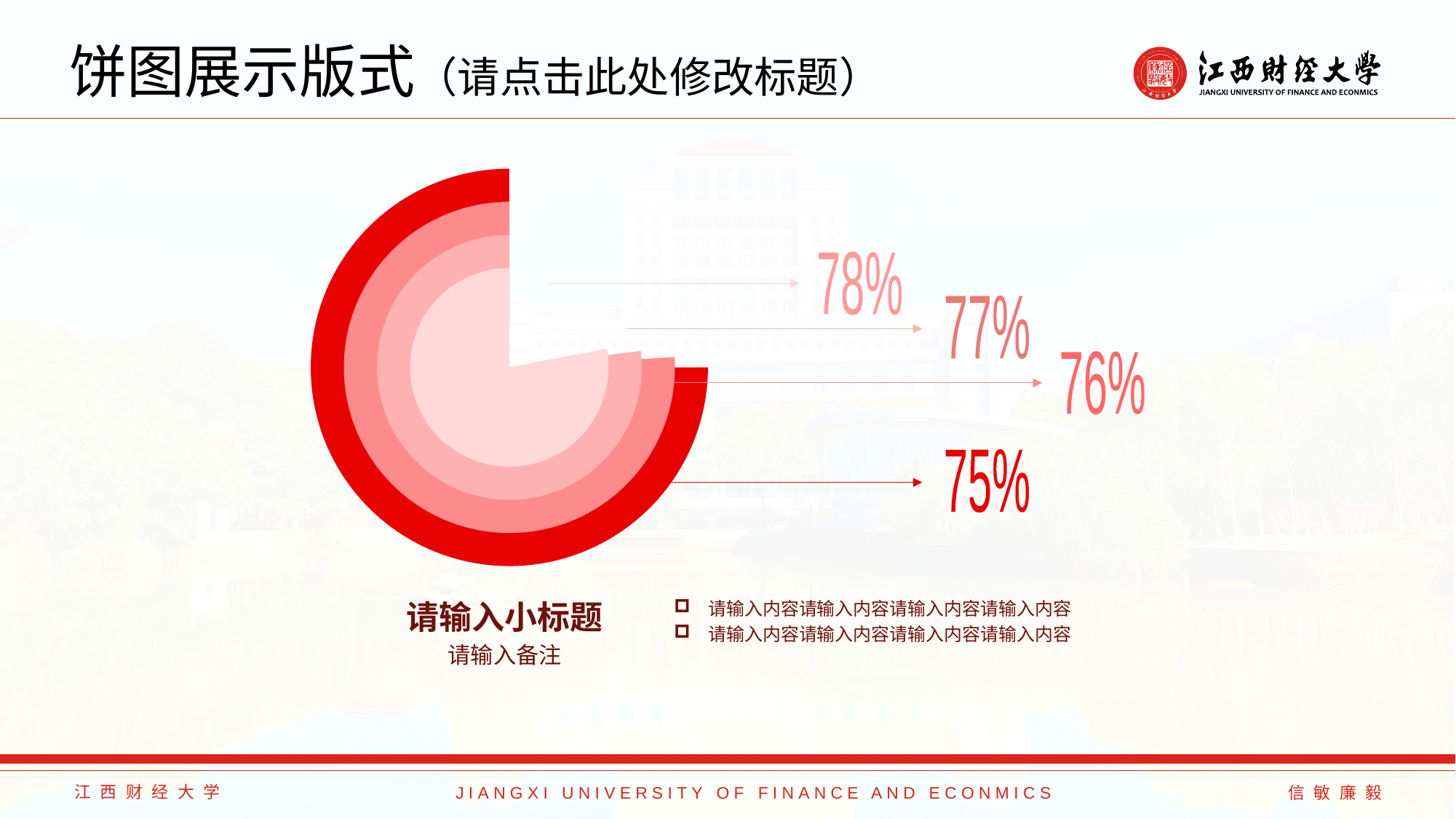

# 饼图展示版式（请点击此处修改标题）

78%

77%
76%
75%
请输入小标题
请输入内容请输入内容请输入内容请输入内容
请输入内容请输入内容请输入内容请输入内容
请输入备注